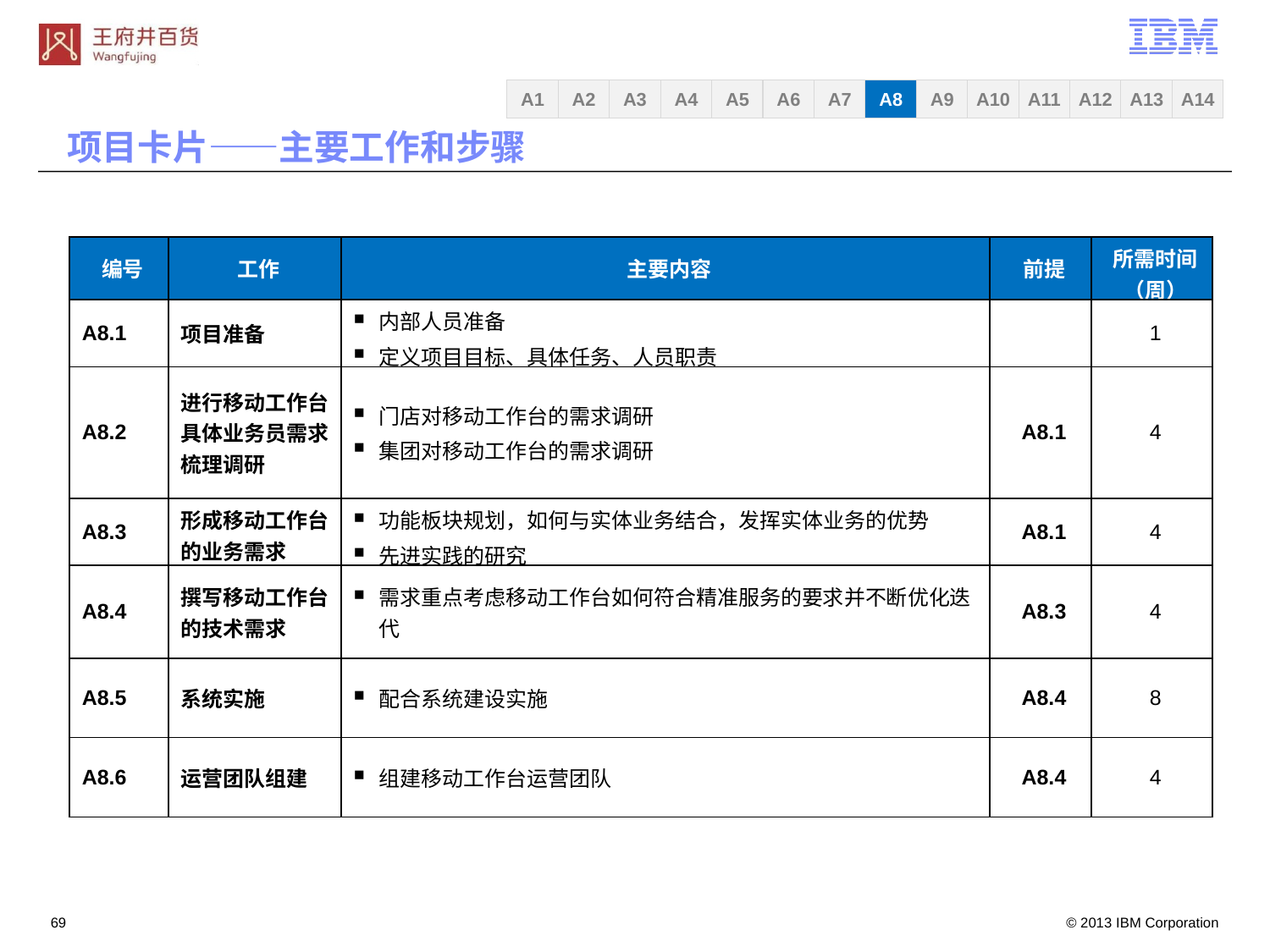

A3
A4
A5
A6
A7
A8
A9
A10
A11
A12
A13
A14
A1
A2
项目卡片——主要工作和步骤
| 编号 | 工作 | 主要内容 | 前提 | 所需时间（周） |
| --- | --- | --- | --- | --- |
| A8.1 | 项目准备 | 内部人员准备 定义项目目标、具体任务、人员职责 |  | 1 |
| A8.2 | 进行移动工作台具体业务员需求梳理调研 | 门店对移动工作台的需求调研 集团对移动工作台的需求调研 | A8.1 | 4 |
| A8.3 | 形成移动工作台的业务需求 | 功能板块规划，如何与实体业务结合，发挥实体业务的优势 先进实践的研究 | A8.1 | 4 |
| A8.4 | 撰写移动工作台的技术需求 | 需求重点考虑移动工作台如何符合精准服务的要求并不断优化迭代 | A8.3 | 4 |
| A8.5 | 系统实施 | 配合系统建设实施 | A8.4 | 8 |
| A8.6 | 运营团队组建 | 组建移动工作台运营团队 | A8.4 | 4 |
69